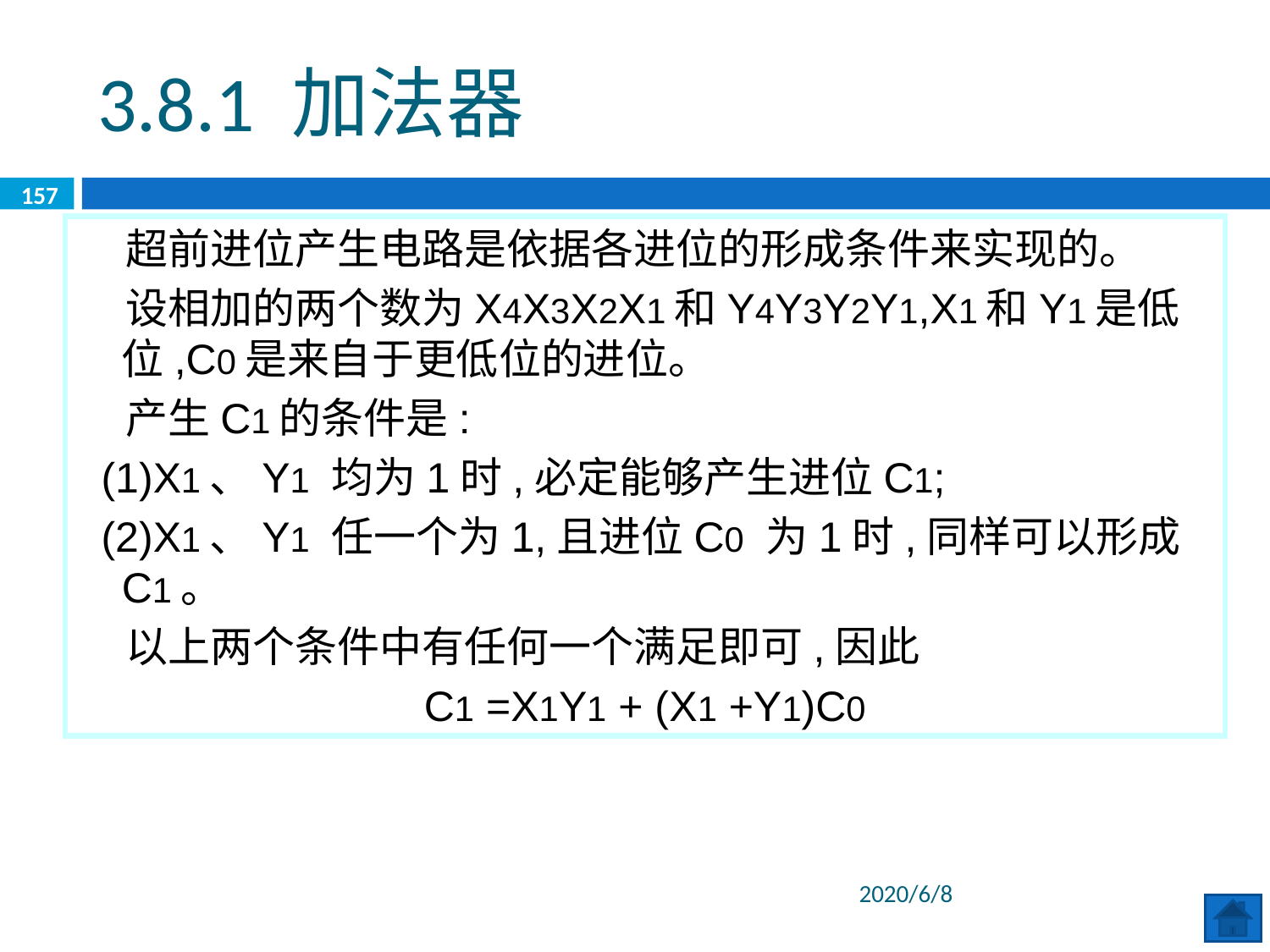

3.8.1 加法器
157
    超前进位产生电路是依据各进位的形成条件来实现的。
    设相加的两个数为X4X3X2X1和Y4Y3Y2Y1,X1和Y1是低位,C0是来自于更低位的进位。
    产生C1的条件是:
  (1)X1、Y1 均为1时,必定能够产生进位C1;
  (2)X1、Y1 任一个为1,且进位C0 为1时,同样可以形成C1。
    以上两个条件中有任何一个满足即可,因此
C1 =X1Y1 + (X1 +Y1)C0
2020/6/8